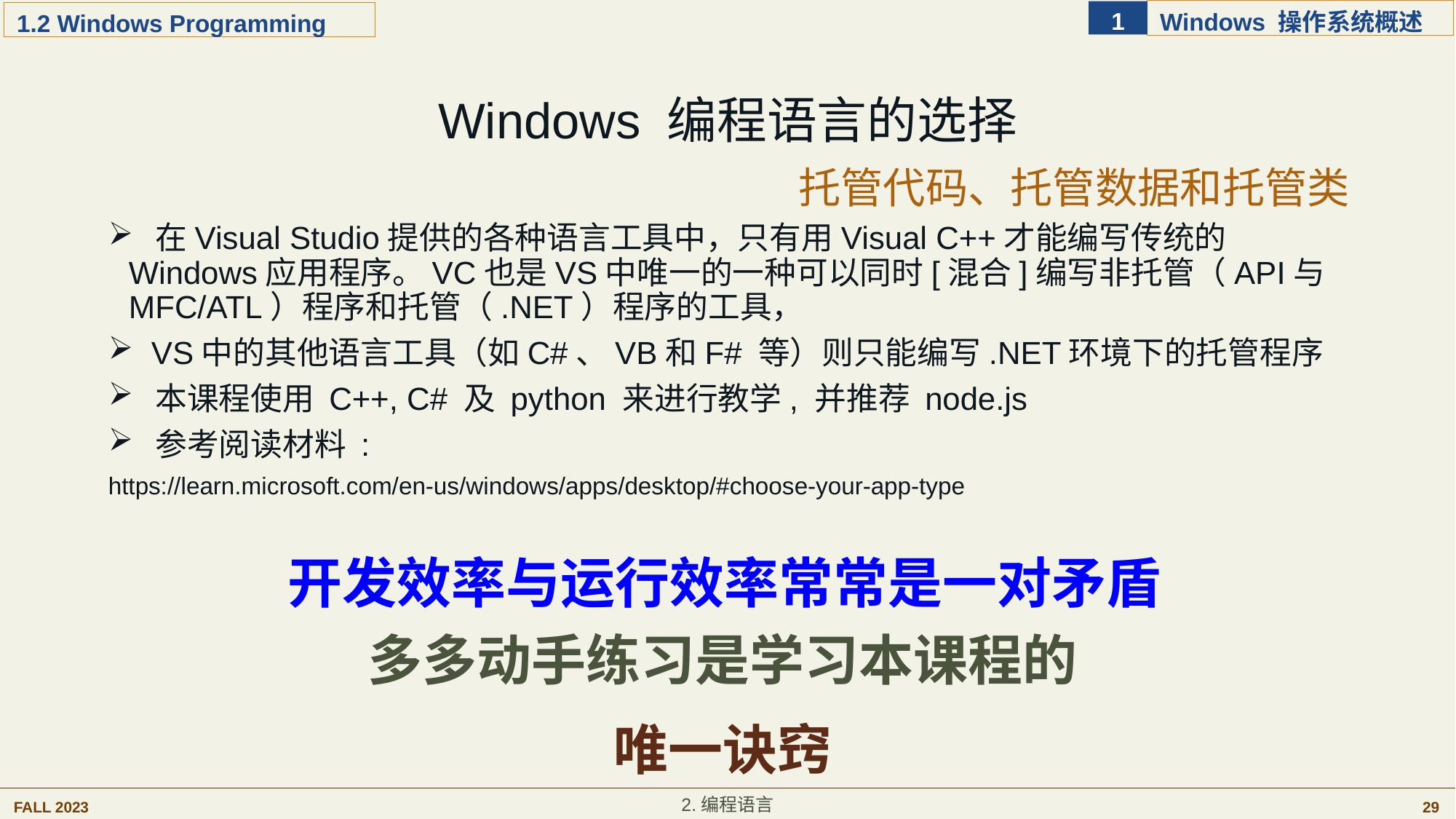

Windows 编程语言的选择
托管代码、托管数据和托管类
  在Visual Studio提供的各种语言工具中，只有用Visual C++才能编写传统的Windows应用程序。VC也是VS中唯一的一种可以同时[混合]编写非托管（API与MFC/ATL）程序和托管（.NET）程序的工具，
  VS中的其他语言工具（如C#、VB和F# 等）则只能编写.NET环境下的托管程序
  本课程使用 C++, C# 及 python 来进行教学, 并推荐 node.js
  参考阅读材料 :
https://learn.microsoft.com/en-us/windows/apps/desktop/#choose-your-app-type

开发效率与运行效率常常是一对矛盾
多多动手练习是学习本课程的
唯一诀窍
2.编程语言